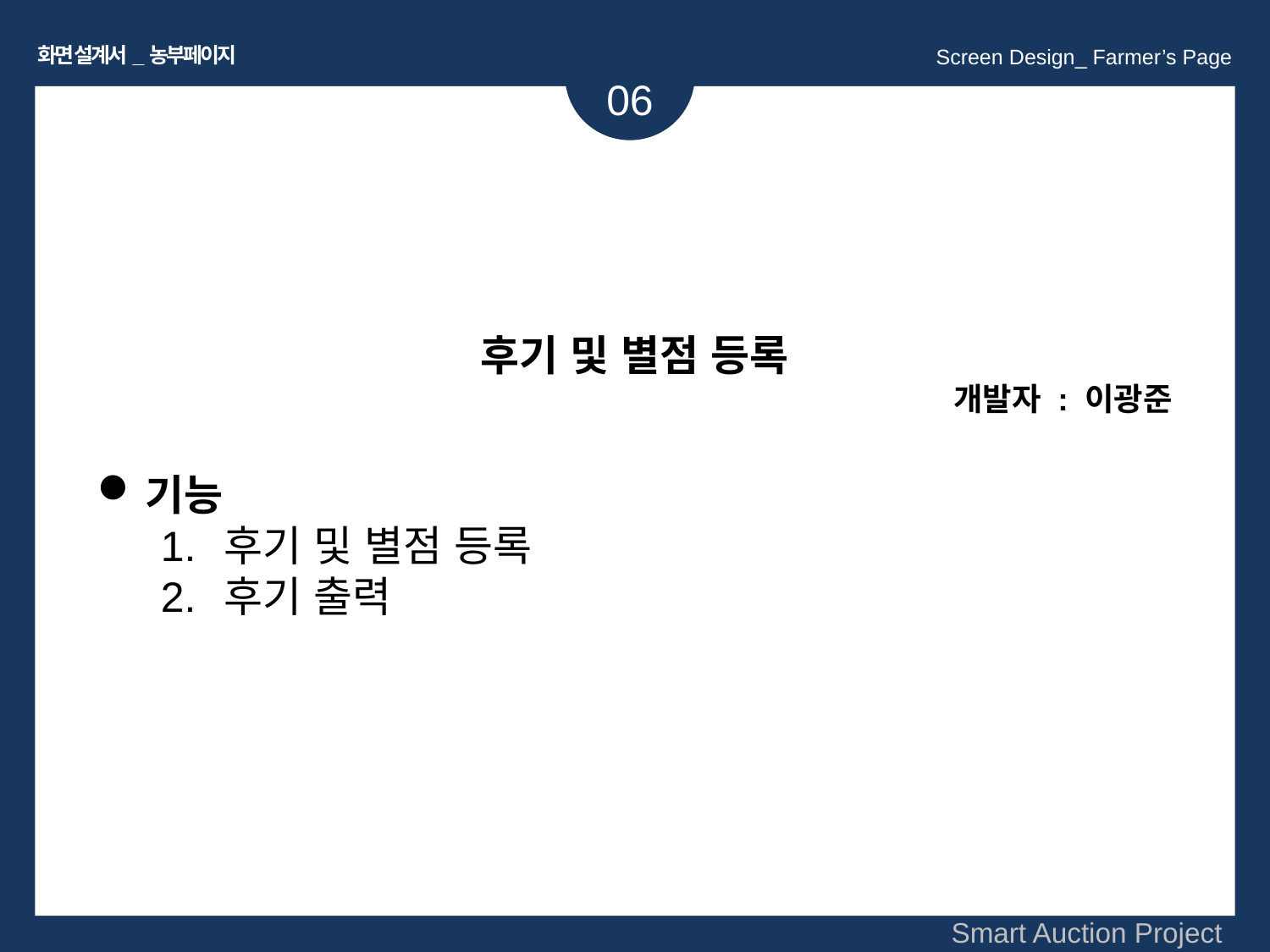

화면 설계서_농부페이지
Screen Design_ Farmer’s Page
06

후기 및 별점 등록
개발자 : 이광준

기능
후기 및 별점 등록
후기 출력
Smart Auction Project